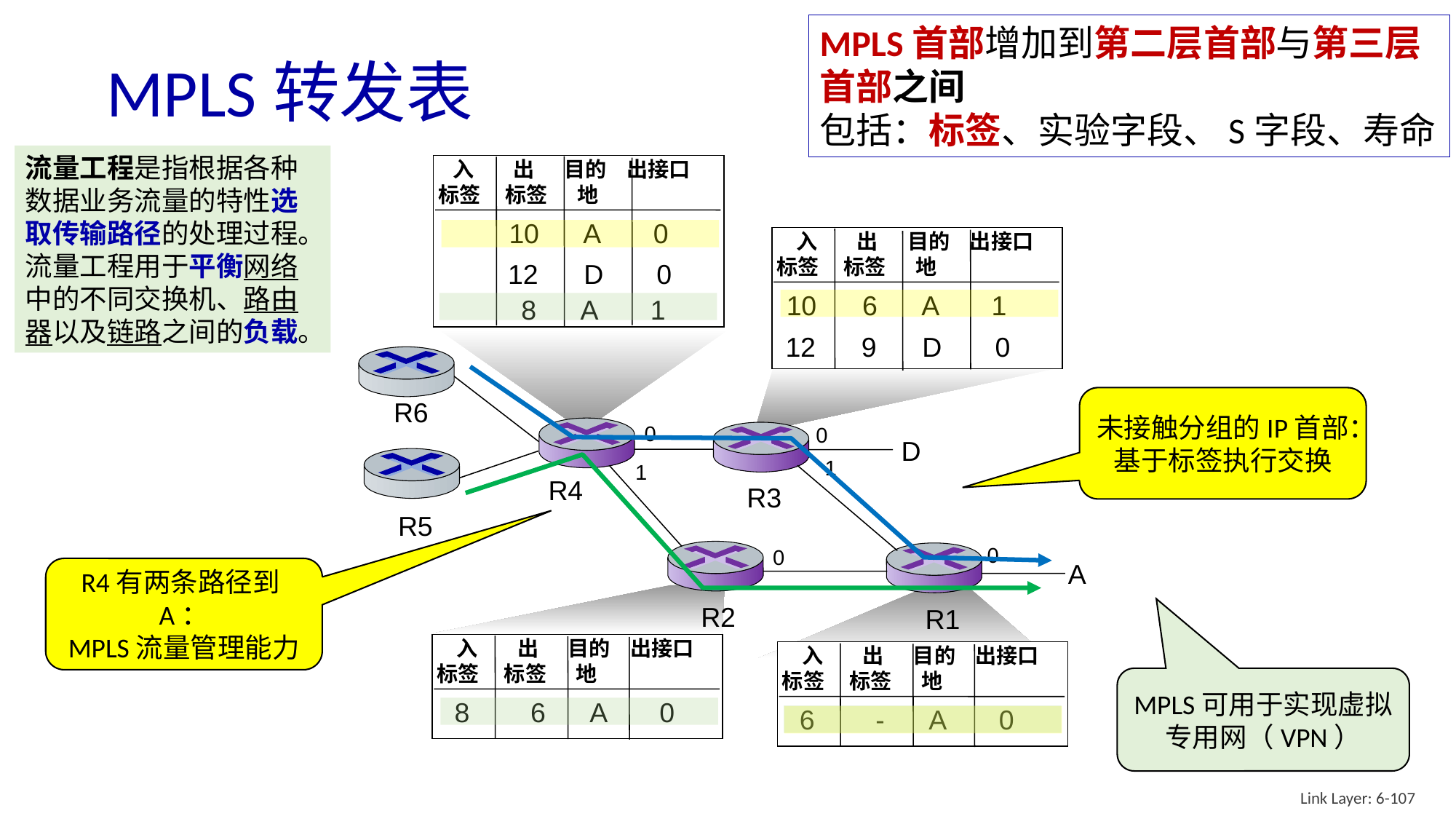

MPLS首部增加到第二层首部与第三层首部之间
包括：标签、实验字段、S字段、寿命
# MPLS转发表
流量工程是指根据各种数据业务流量的特性选取传输路径的处理过程。流量工程用于平衡网络中的不同交换机、路由器以及链路之间的负载。
  入        出      目的    出接口
标签     标签      地

        10      A       0
        12      D       0
          8      A       1

   入        出      目的    出接口
标签     标签      地

10      6      A       1
12      9      D       0

R6

D

R4
R3
R5

A

R2

未接触分组的IP首部：基于标签执行交换
0
0
1
1
0
0

R4有两条路径到A：
MPLS流量管理能力

   入        出      目的    出接口
标签     标签      地

 8        6      A       0

   入        出      目的    出接口
标签     标签      地

 6        -      A       0
R1
MPLS可用于实现虚拟专用网（VPN）

Link Layer: 6-107